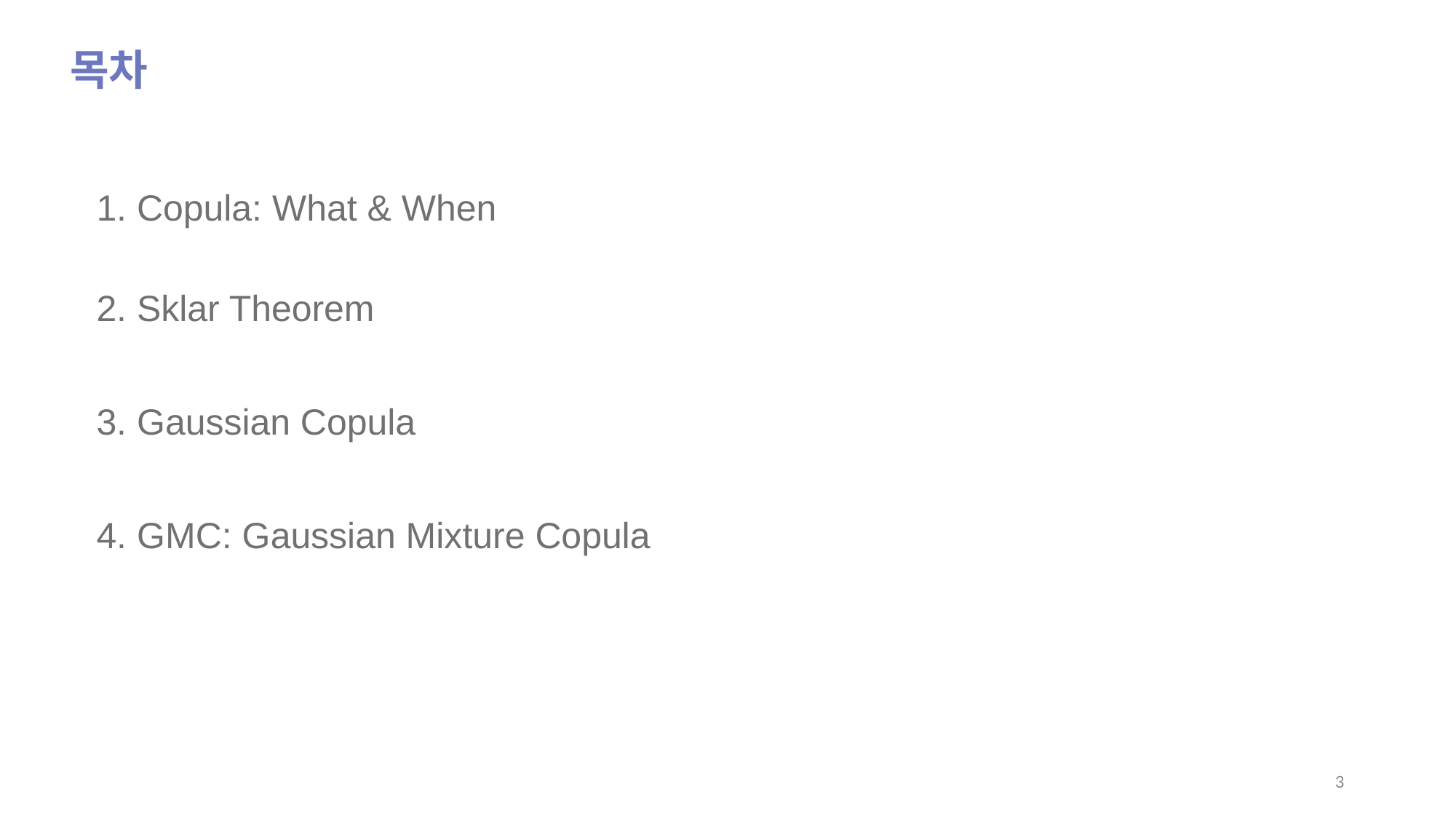

목차
1. Copula: What & When
2. Sklar Theorem

3. Gaussian Copula

4. GMC: Gaussian Mixture Copula
3